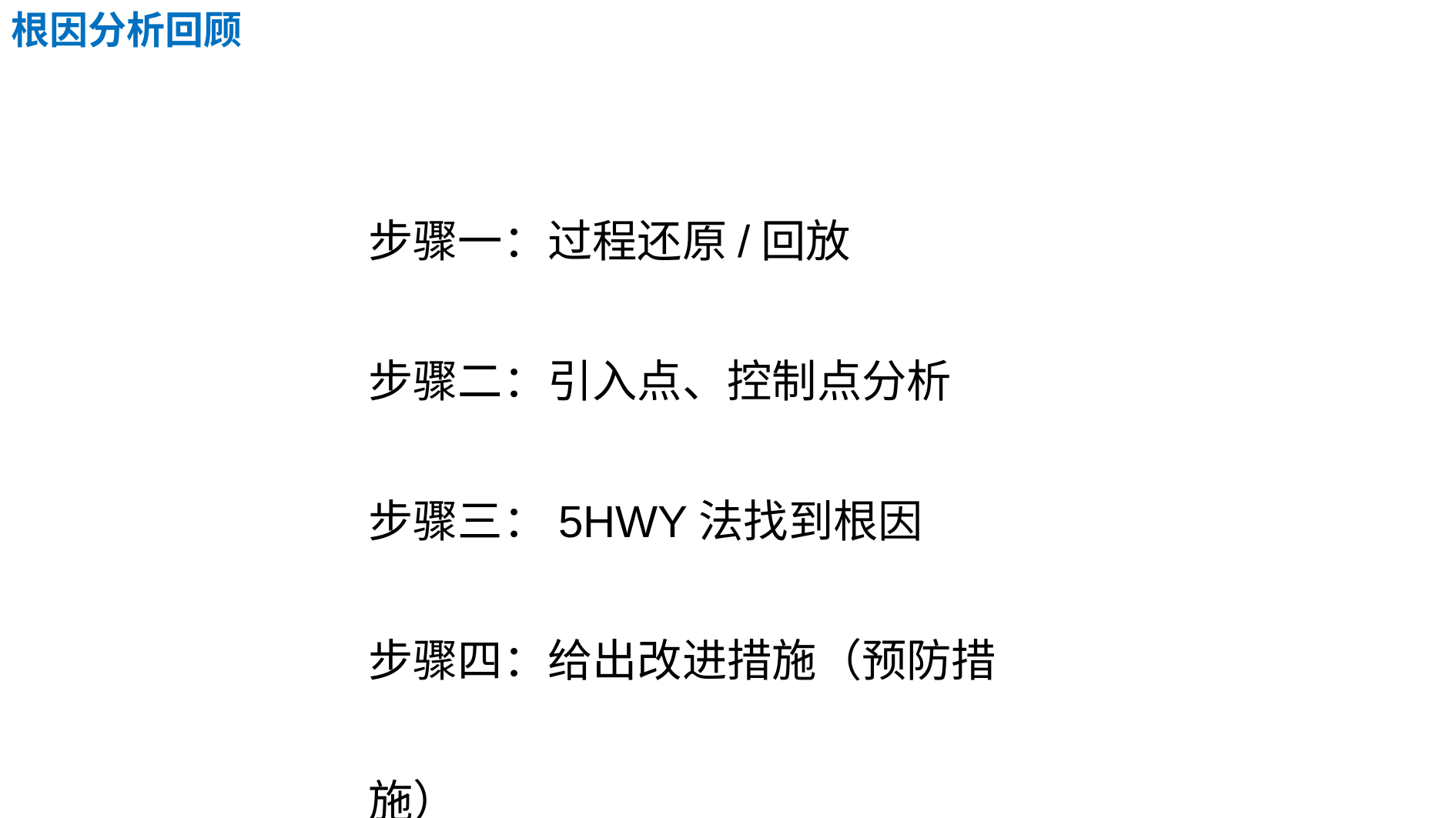

根因分析回顾
步骤一：过程还原/回放
步骤二：引入点、控制点分析
步骤三：5HWY法找到根因
步骤四：给出改进措施（预防措施）